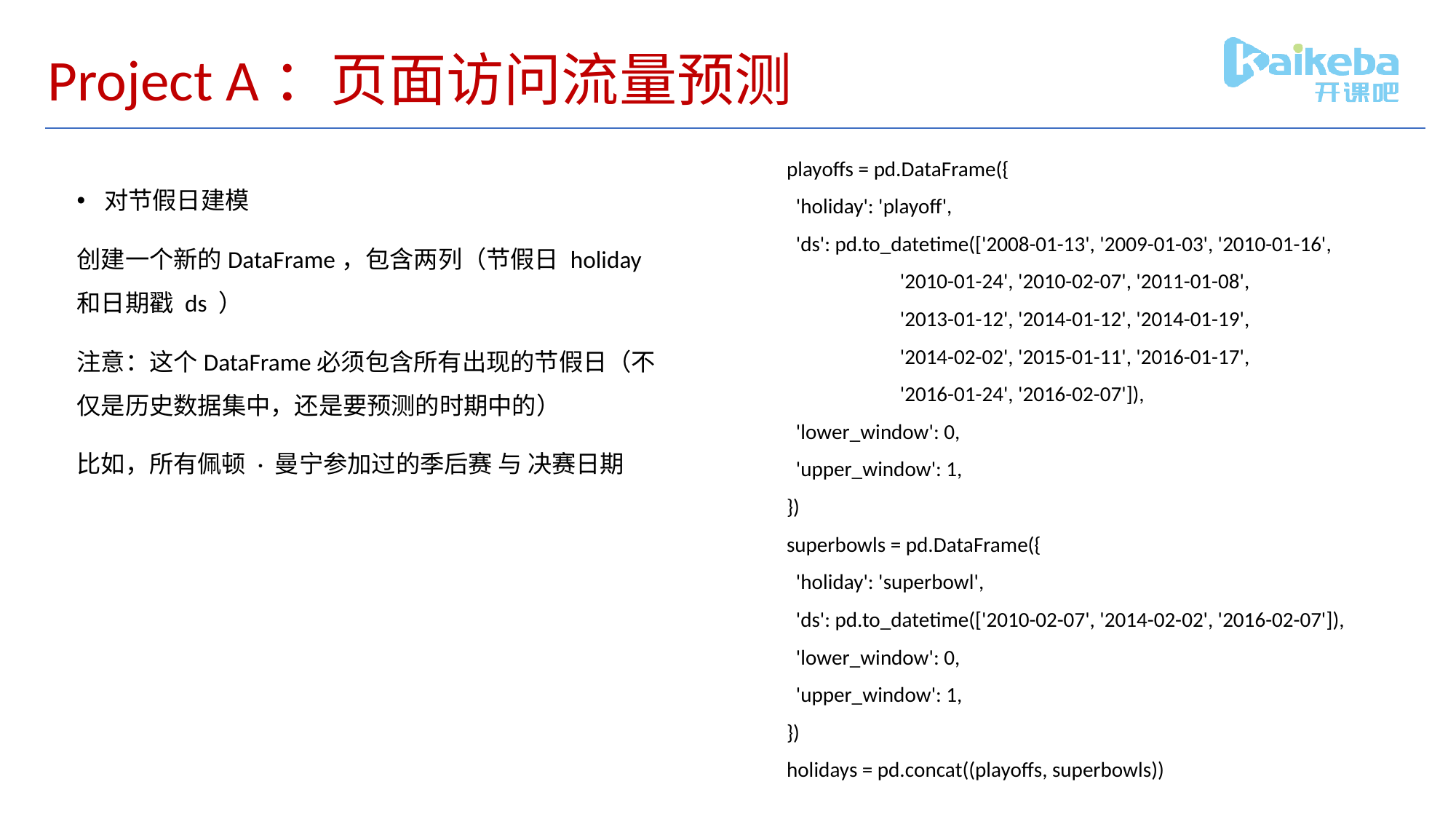

# Project A：页面访问流量预测
playoffs = pd.DataFrame({
  'holiday': 'playoff',
  'ds': pd.to_datetime(['2008-01-13', '2009-01-03', '2010-01-16',
                        '2010-01-24', '2010-02-07', '2011-01-08',
                        '2013-01-12', '2014-01-12', '2014-01-19',
                        '2014-02-02', '2015-01-11', '2016-01-17',
                        '2016-01-24', '2016-02-07']),
  'lower_window': 0,
  'upper_window': 1,
})
superbowls = pd.DataFrame({
  'holiday': 'superbowl',
  'ds': pd.to_datetime(['2010-02-07', '2014-02-02', '2016-02-07']),
  'lower_window': 0,
  'upper_window': 1,
})
holidays = pd.concat((playoffs, superbowls))

对节假日建模
创建一个新的DataFrame，包含两列（节假日 holiday 和日期戳 ds ）
注意：这个DataFrame必须包含所有出现的节假日（不仅是历史数据集中，还是要预测的时期中的）
比如，所有佩顿 · 曼宁参加过的季后赛 与 决赛日期